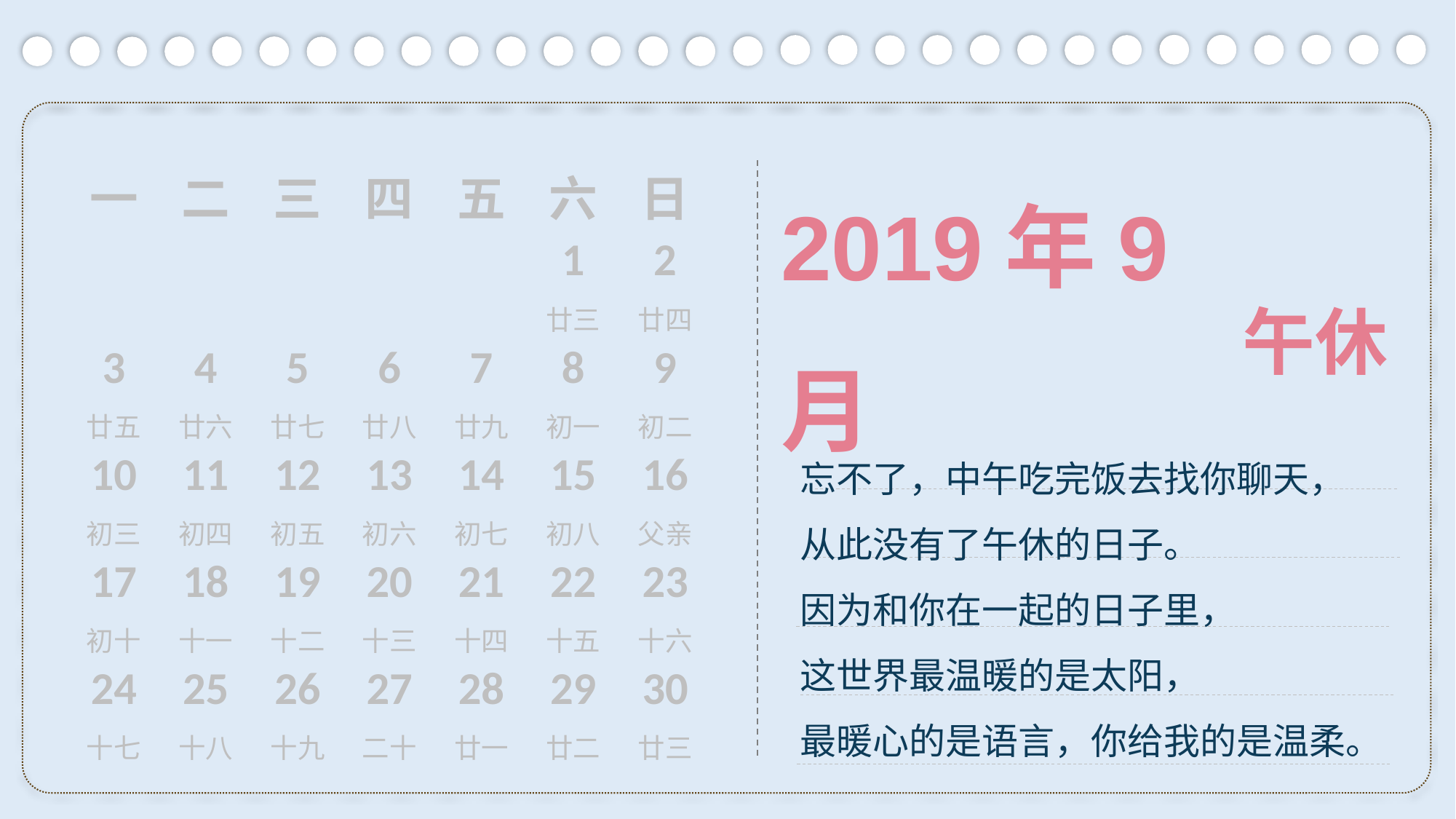

2019年9月
| 一 | 二 | 三 | 四 | 五 | 六 | 日 |
| --- | --- | --- | --- | --- | --- | --- |
|  |  |  |  |  | 1 | 2 |
|  |  |  |  |  | 廿三 | 廿四 |
| 3 | 4 | 5 | 6 | 7 | 8 | 9 |
| 廿五 | 廿六 | 廿七 | 廿八 | 廿九 | 初一 | 初二 |
| 10 | 11 | 12 | 13 | 14 | 15 | 16 |
| 初三 | 初四 | 初五 | 初六 | 初七 | 初八 | 父亲 |
| 17 | 18 | 19 | 20 | 21 | 22 | 23 |
| 初十 | 十一 | 十二 | 十三 | 十四 | 十五 | 十六 |
| 24 | 25 | 26 | 27 | 28 | 29 | 30 |
| 十七 | 十八 | 十九 | 二十 | 廿一 | 廿二 | 廿三 |
午休
忘不了，中午吃完饭去找你聊天，
从此没有了午休的日子。
因为和你在一起的日子里，
这世界最温暖的是太阳，
最暖心的是语言，你给我的是温柔。